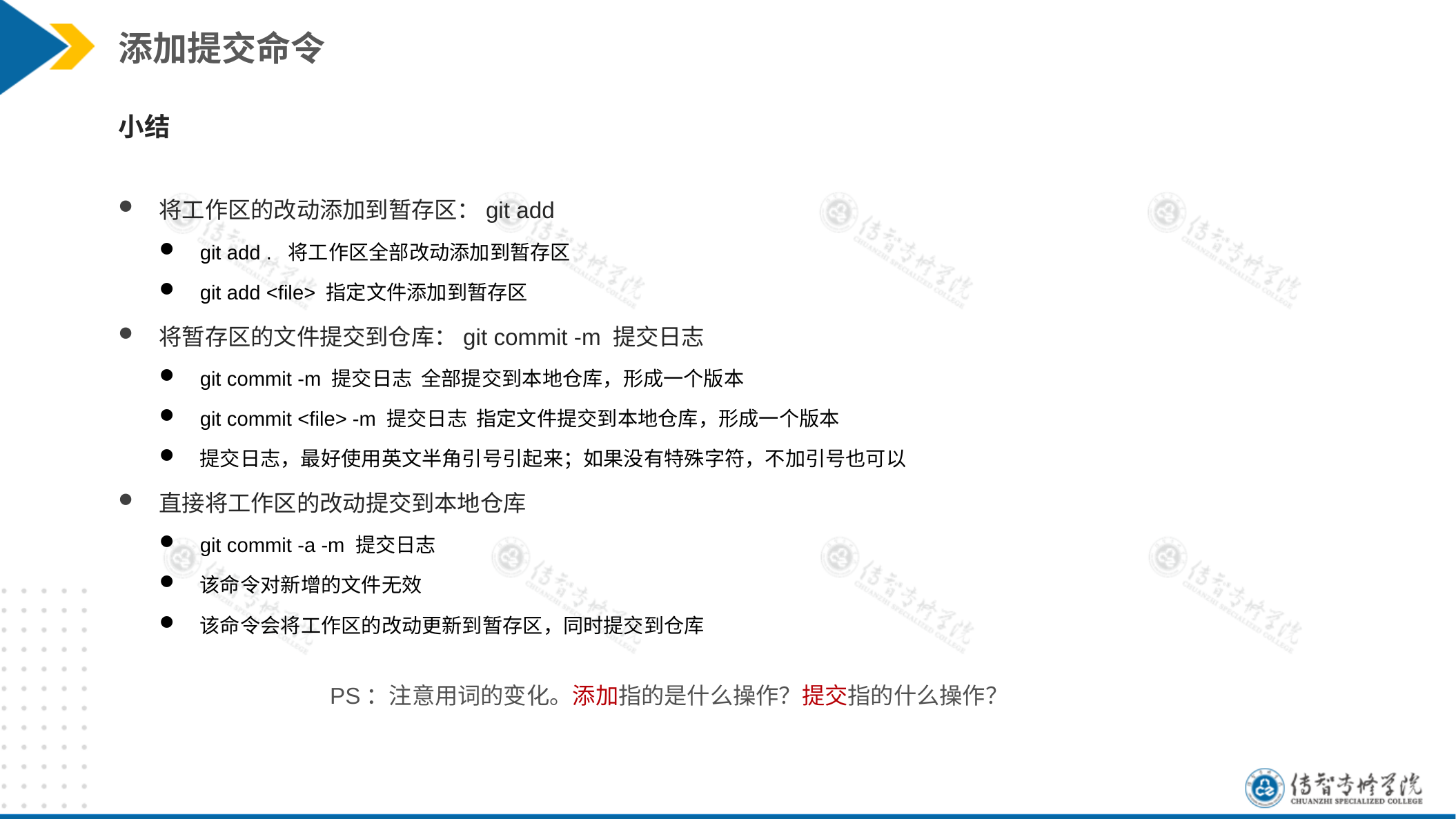

添加提交命令
小结

将工作区的改动添加到暂存区：git add
git add .  将工作区全部改动添加到暂存区
git add <file> 指定文件添加到暂存区
将暂存区的文件提交到仓库：git commit -m 提交日志
git commit -m 提交日志  全部提交到本地仓库，形成一个版本
git commit <file> -m 提交日志  指定文件提交到本地仓库，形成一个版本
提交日志，最好使用英文半角引号引起来；如果没有特殊字符，不加引号也可以
直接将工作区的改动提交到本地仓库
git commit -a -m 提交日志
该命令对新增的文件无效
该命令会将工作区的改动更新到暂存区，同时提交到仓库

PS：注意用词的变化。添加指的是什么操作？提交指的什么操作？